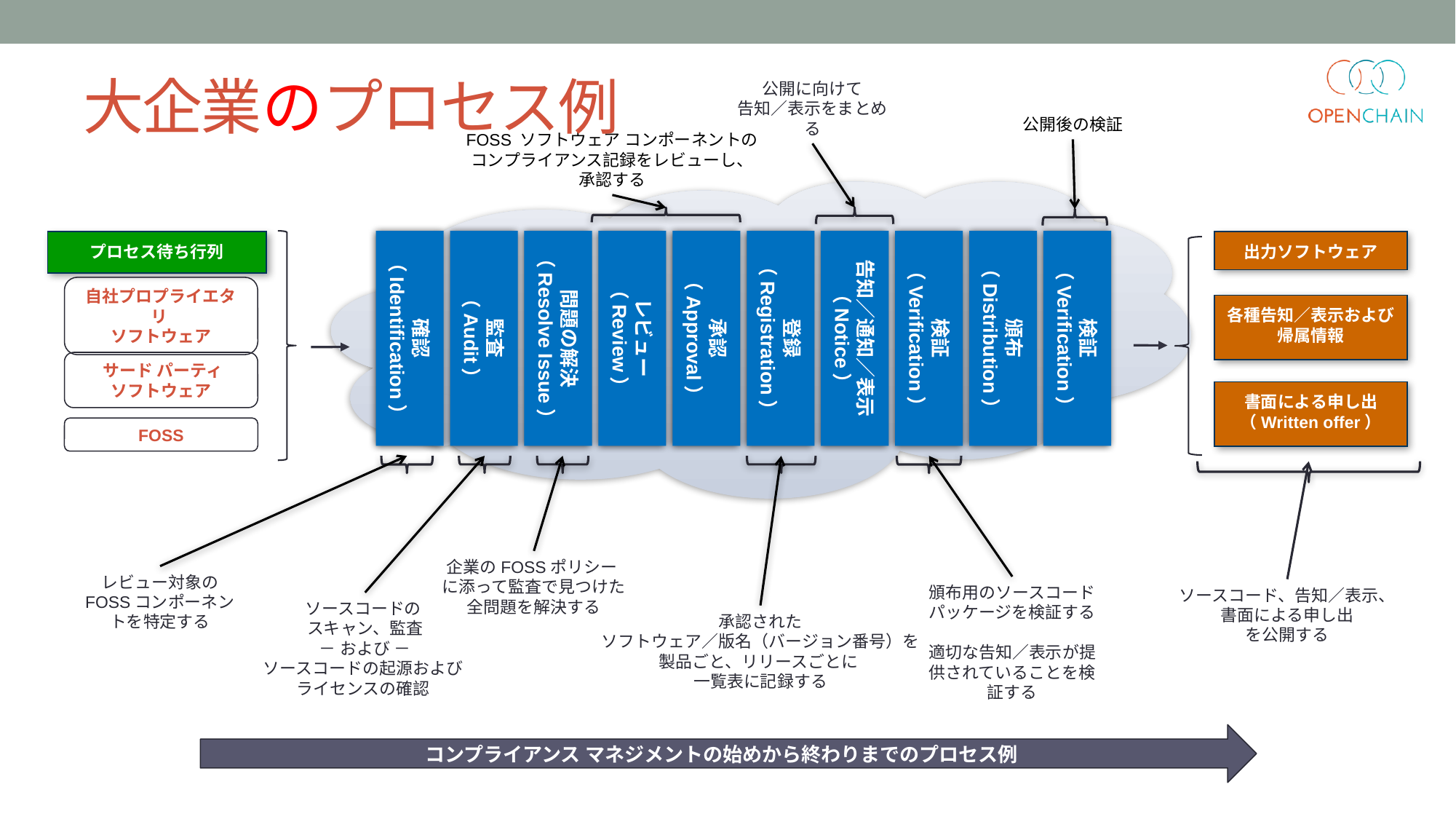

大企業のプロセス例
公開に向けて
告知／表示をまとめる
公開後の検証
FOSS ソフトウェア コンポーネントの
コンプライアンス記録をレビューし、承認する

プロセス待ち行列
出力ソフトウェア

確認
（Identification）
監査
（Audit）
問題の解決
（Resolve Issue）
レビュー
（Review）
承認
（Approval）
登録
（Registration）
告知／通知／表示
（Notice）
検証
（Verification）
頒布
（Distribution）
検証
（Verification）
各種告知／表示および帰属情報

自社プロプライエタリ
ソフトウェア
書面による申し出
（Written offer）
 サード パーティ
ソフトウェア

FOSS

企業のFOSSポリシー
に添って監査で見つけた
全問題を解決する
レビュー対象の
FOSSコンポーネントを特定する
頒布用のソースコード パッケージを検証する

適切な告知／表示が提供されていることを検証する
ソースコード、告知／表示、
書面による申し出
を公開する
ソースコードの
スキャン、監査
－ および －
ソースコードの起源および
ライセンスの確認
承認された
ソフトウェア／版名（バージョン番号）を
製品ごと、リリースごとに
一覧表に記録する

コンプライアンス マネジメントの始めから終わりまでのプロセス例